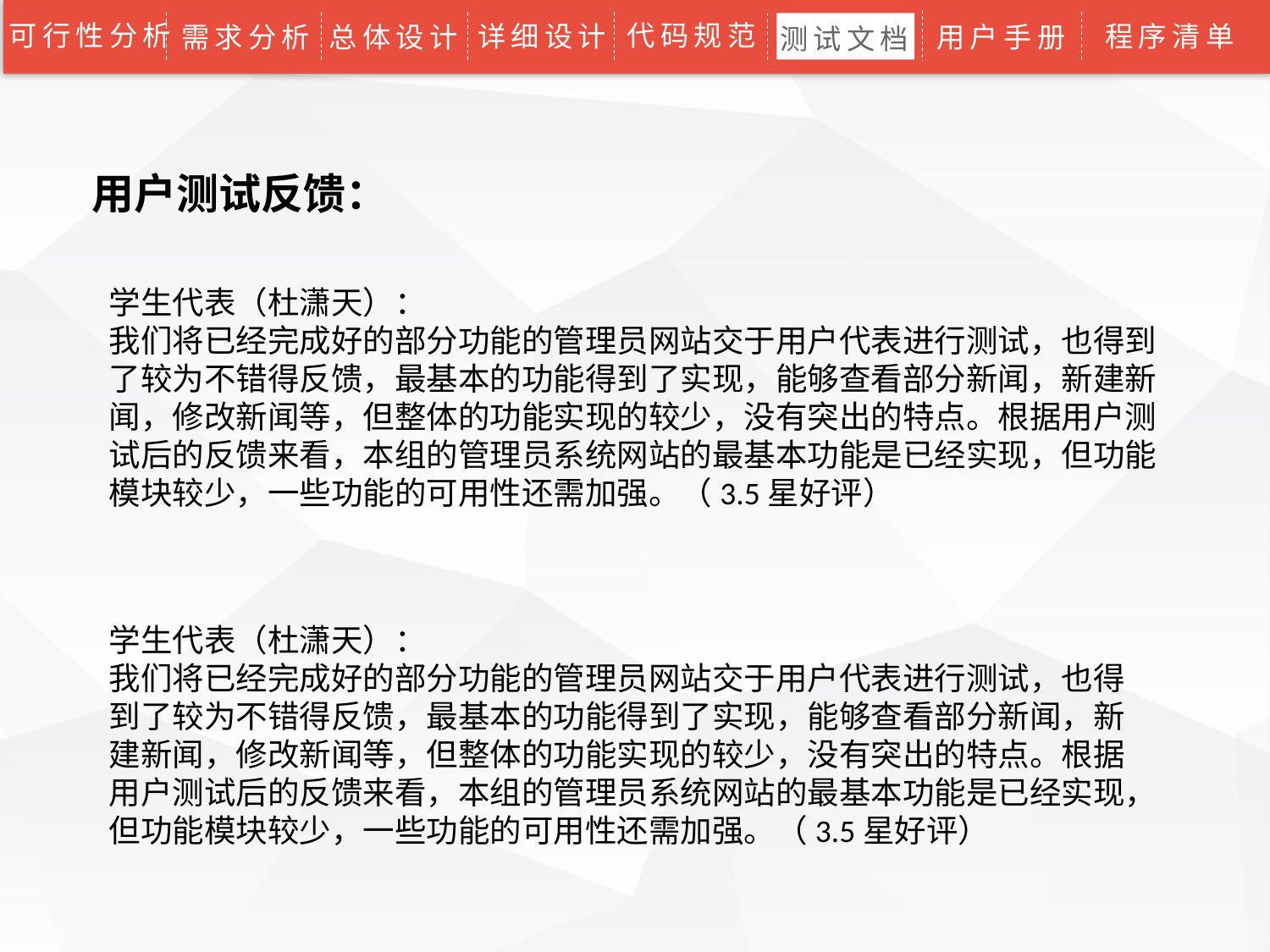

可行性分析
代码规范
详细设计
程序清单

需求分析
总体设计
用户手册
测试文档
用户测试反馈：
学生代表（杜潇天）：
我们将已经完成好的部分功能的管理员网站交于用户代表进行测试，也得到了较为不错得反馈，最基本的功能得到了实现，能够查看部分新闻，新建新闻，修改新闻等，但整体的功能实现的较少，没有突出的特点。根据用户测试后的反馈来看，本组的管理员系统网站的最基本功能是已经实现，但功能模块较少，一些功能的可用性还需加强。（3.5星好评）
学生代表（杜潇天）：
我们将已经完成好的部分功能的管理员网站交于用户代表进行测试，也得到了较为不错得反馈，最基本的功能得到了实现，能够查看部分新闻，新建新闻，修改新闻等，但整体的功能实现的较少，没有突出的特点。根据用户测试后的反馈来看，本组的管理员系统网站的最基本功能是已经实现，但功能模块较少，一些功能的可用性还需加强。（3.5星好评）